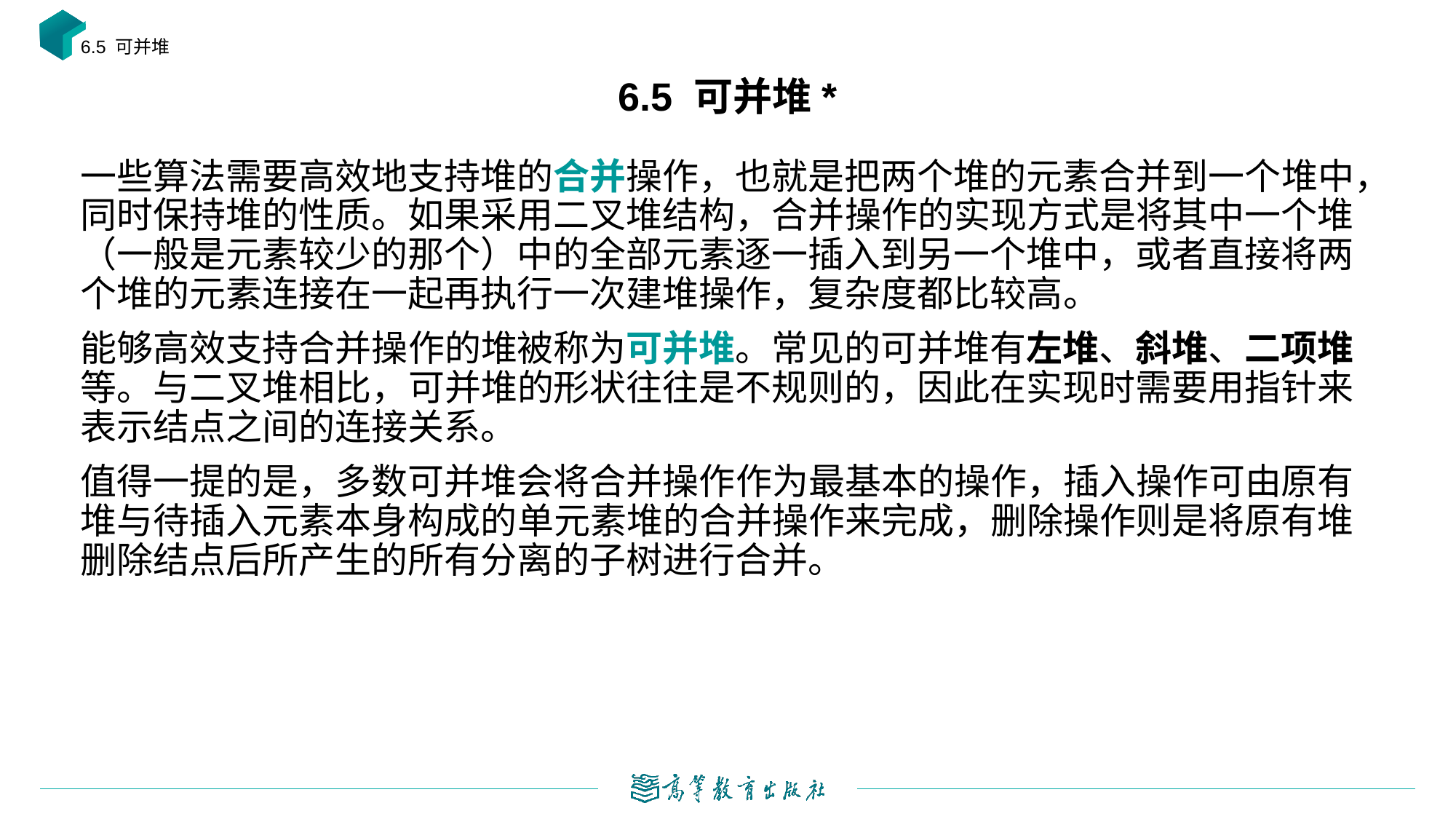

6.5 可并堆
# 6.5 可并堆*
一些算法需要高效地支持堆的合并操作，也就是把两个堆的元素合并到一个堆中，同时保持堆的性质。如果采用二叉堆结构，合并操作的实现方式是将其中一个堆（一般是元素较少的那个）中的全部元素逐一插入到另一个堆中，或者直接将两个堆的元素连接在一起再执行一次建堆操作，复杂度都比较高。
能够高效支持合并操作的堆被称为可并堆。常见的可并堆有左堆、斜堆、二项堆等。与二叉堆相比，可并堆的形状往往是不规则的，因此在实现时需要用指针来表示结点之间的连接关系。
值得一提的是，多数可并堆会将合并操作作为最基本的操作，插入操作可由原有堆与待插入元素本身构成的单元素堆的合并操作来完成，删除操作则是将原有堆删除结点后所产生的所有分离的子树进行合并。